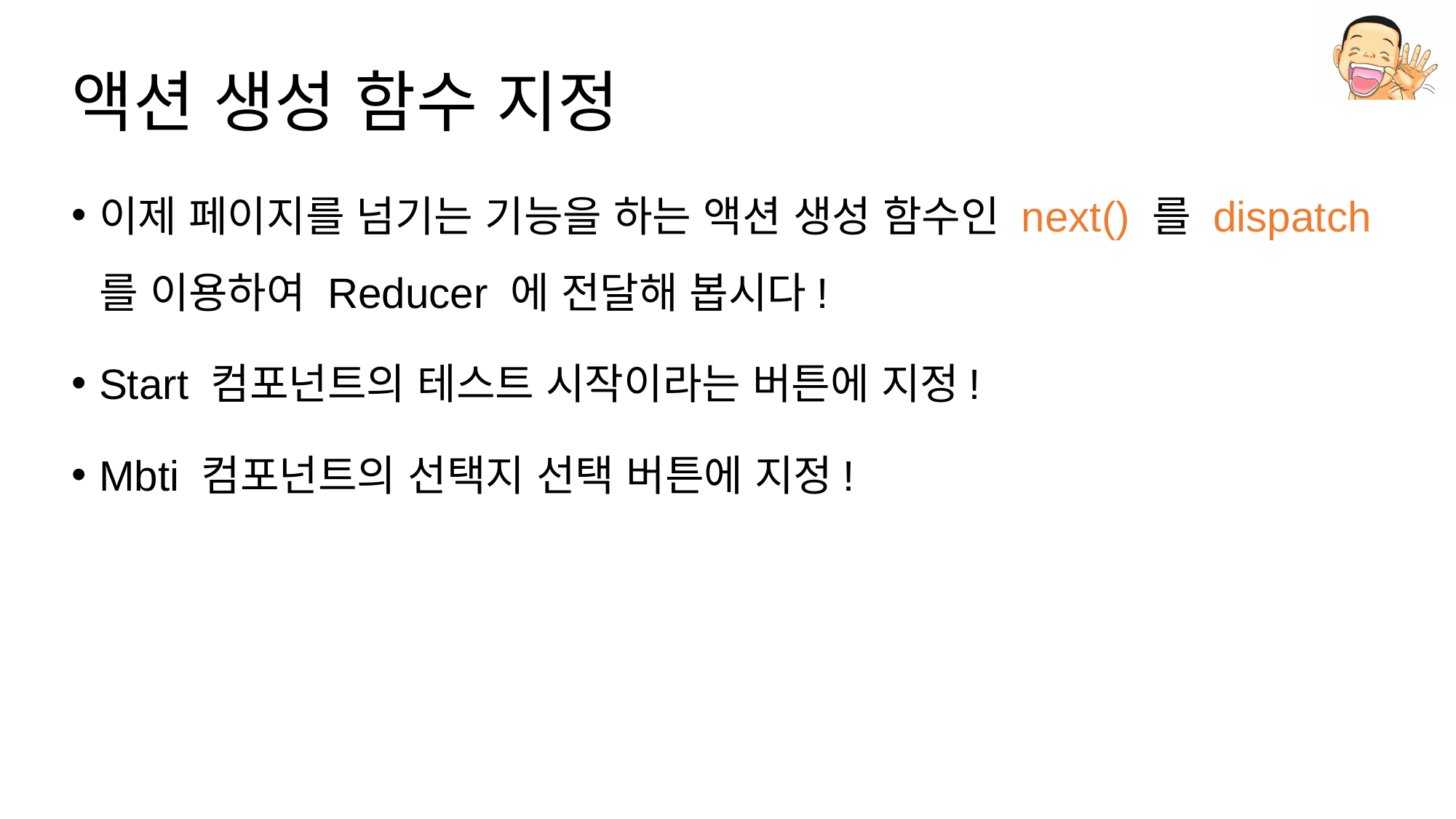

# 액션 생성 함수 지정
이제 페이지를 넘기는 기능을 하는 액션 생성 함수인 next() 를 dispatch 를 이용하여 Reducer 에 전달해 봅시다!
Start 컴포넌트의 테스트 시작이라는 버튼에 지정!
Mbti 컴포넌트의 선택지 선택 버튼에 지정!